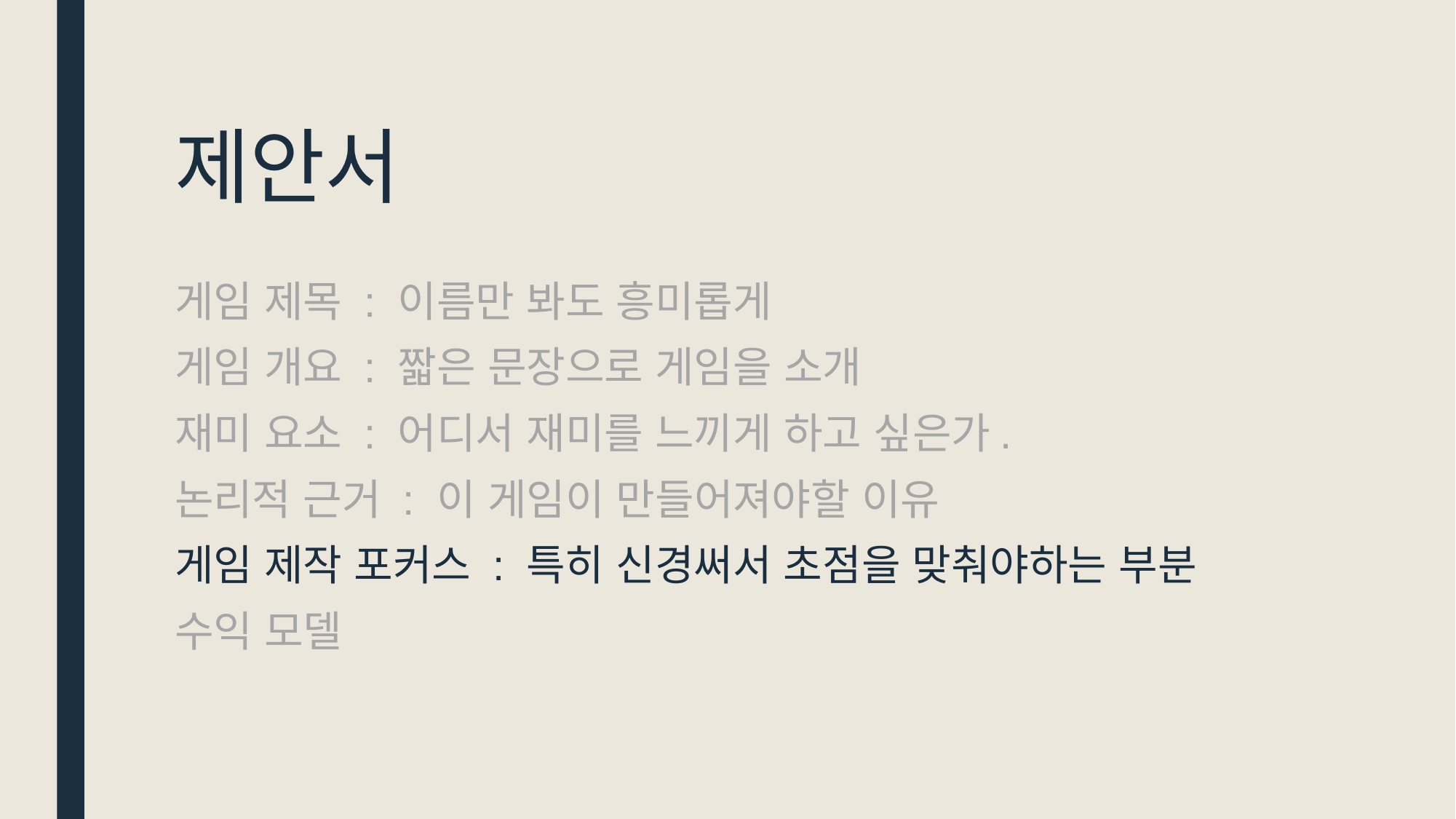

# 제안서
게임 제목 : 이름만 봐도 흥미롭게
게임 개요 : 짧은 문장으로 게임을 소개
재미 요소 : 어디서 재미를 느끼게 하고 싶은가.
논리적 근거 : 이 게임이 만들어져야할 이유
게임 제작 포커스 : 특히 신경써서 초점을 맞춰야하는 부분
수익 모델